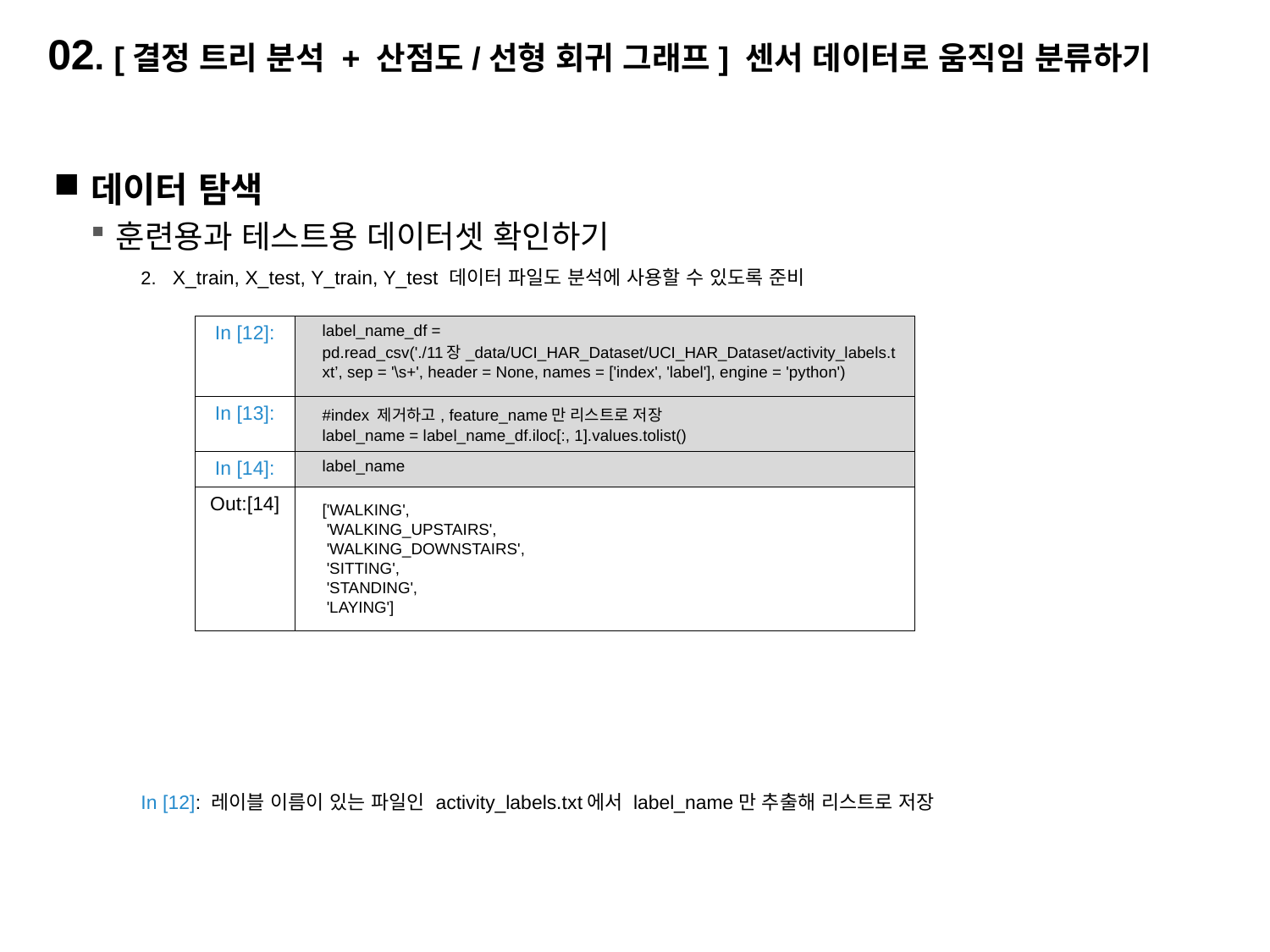

# 02. [결정 트리 분석 + 산점도/선형 회귀 그래프] 센서 데이터로 움직임 분류하기
데이터 탐색
훈련용과 테스트용 데이터셋 확인하기
X_train, X_test, Y_train, Y_test 데이터 파일도 분석에 사용할 수 있도록 준비

In [12]: 레이블 이름이 있는 파일인 activity_labels.txt에서 label_name만 추출해 리스트로 저장
| In [12]: | label\_name\_df = pd.read\_csv('./11장\_data/UCI\_HAR\_Dataset/UCI\_HAR\_Dataset/activity\_labels.txt’, sep = '\s+', header = None, names = ['index', 'label'], engine = 'python') |
| --- | --- |
| In [13]: | #index 제거하고, feature\_name만 리스트로 저장 label\_name = label\_name\_df.iloc[:, 1].values.tolist() |
| In [14]: | label\_name |
| Out:[14] | ['WALKING', 'WALKING\_UPSTAIRS', 'WALKING\_DOWNSTAIRS', 'SITTING', 'STANDING', 'LAYING'] |